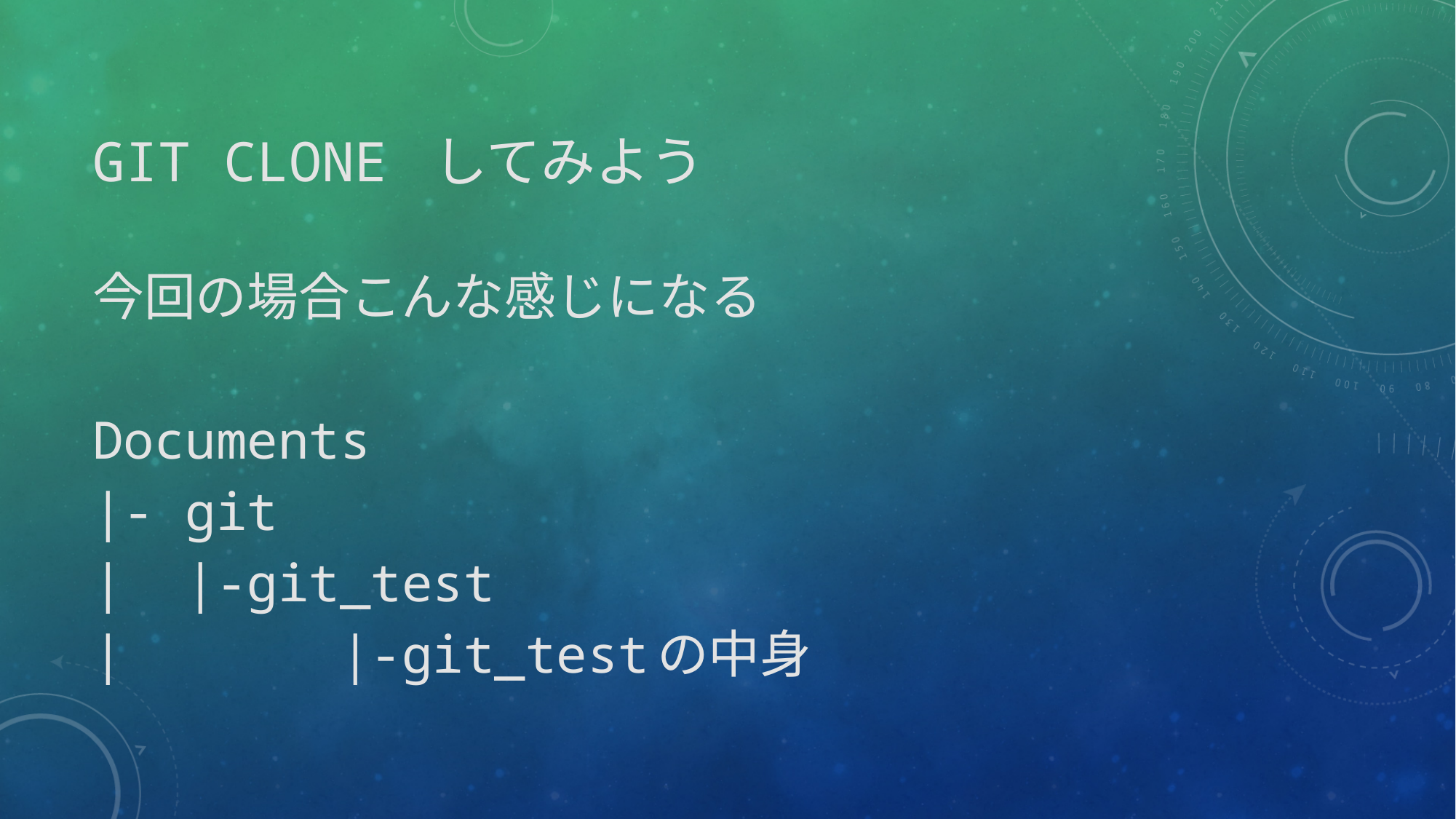

# git clone してみよう
今回の場合こんな感じになる

Documents
|- git
|  |-git_test
|       |-git_testの中身